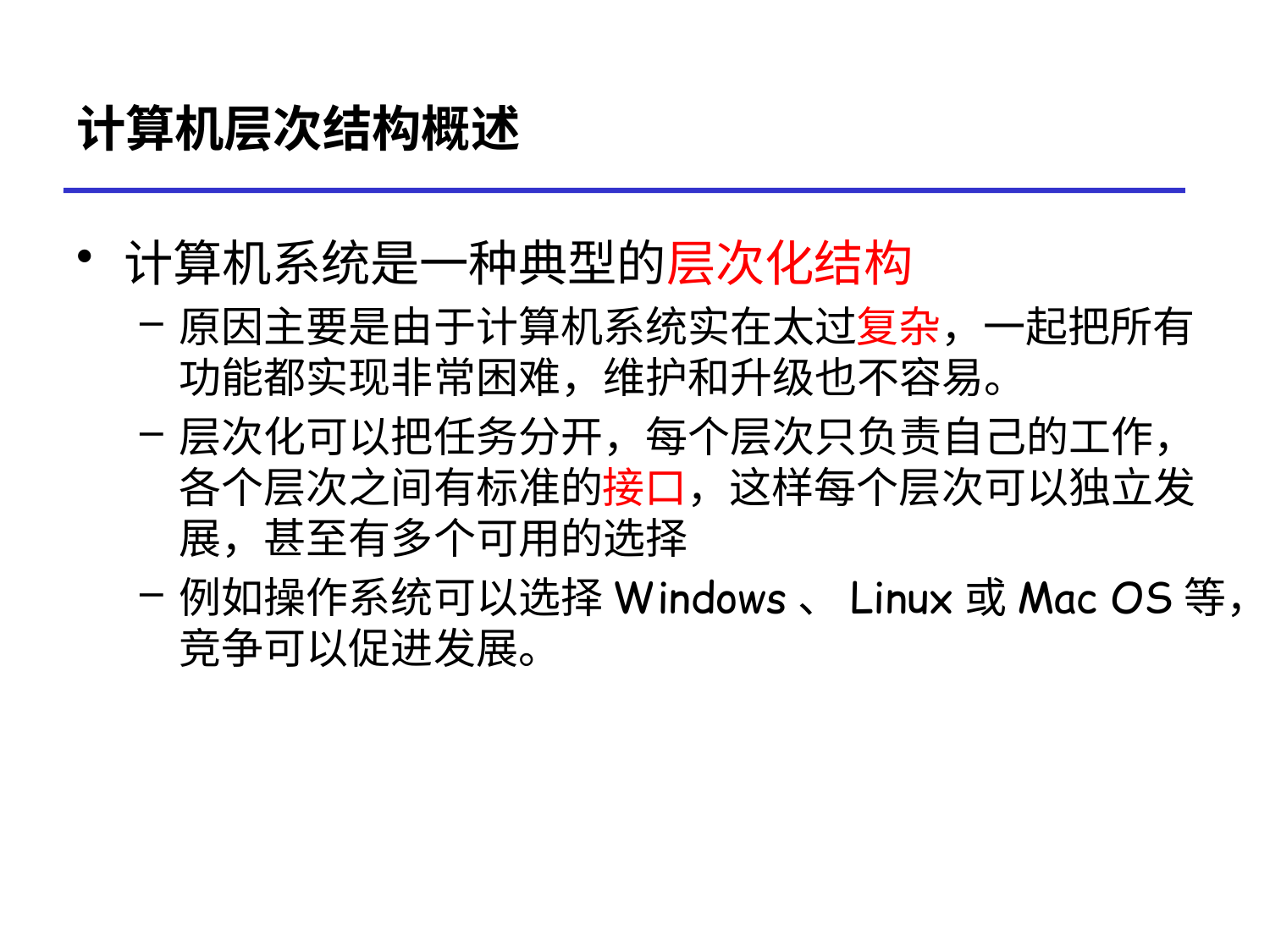

# 计算机层次结构概述
计算机系统是一种典型的层次化结构
原因主要是由于计算机系统实在太过复杂，一起把所有功能都实现非常困难，维护和升级也不容易。
层次化可以把任务分开，每个层次只负责自己的工作，各个层次之间有标准的接口，这样每个层次可以独立发展，甚至有多个可用的选择
例如操作系统可以选择Windows、Linux或Mac OS等，竞争可以促进发展。